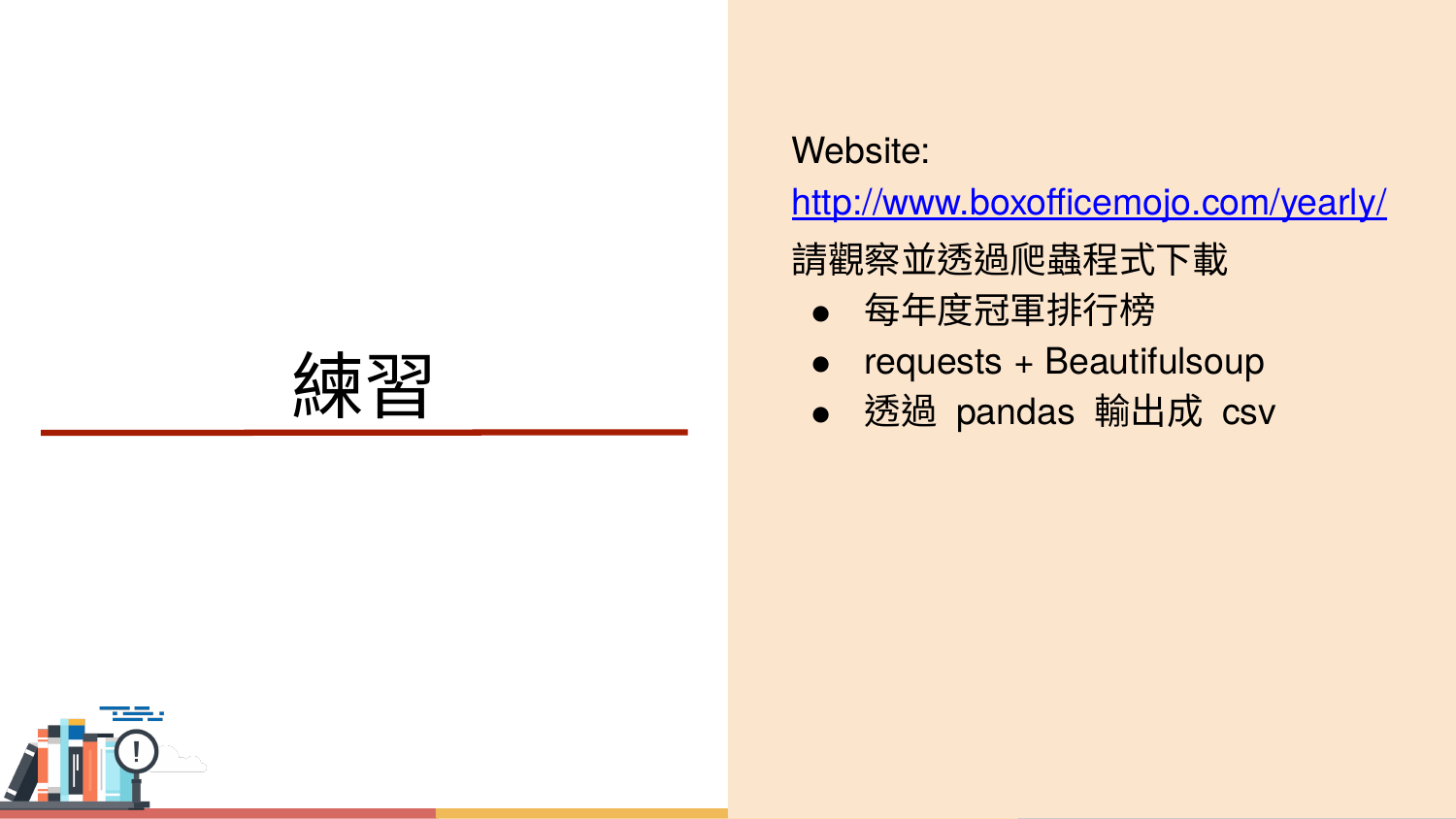

Website: http://www.boxofficemojo.com/yearly/
請觀察並透過爬蟲程式下載
每年度冠軍排行榜
requests + Beautifulsoup
透過 pandas 輸出成 csv
# 練習